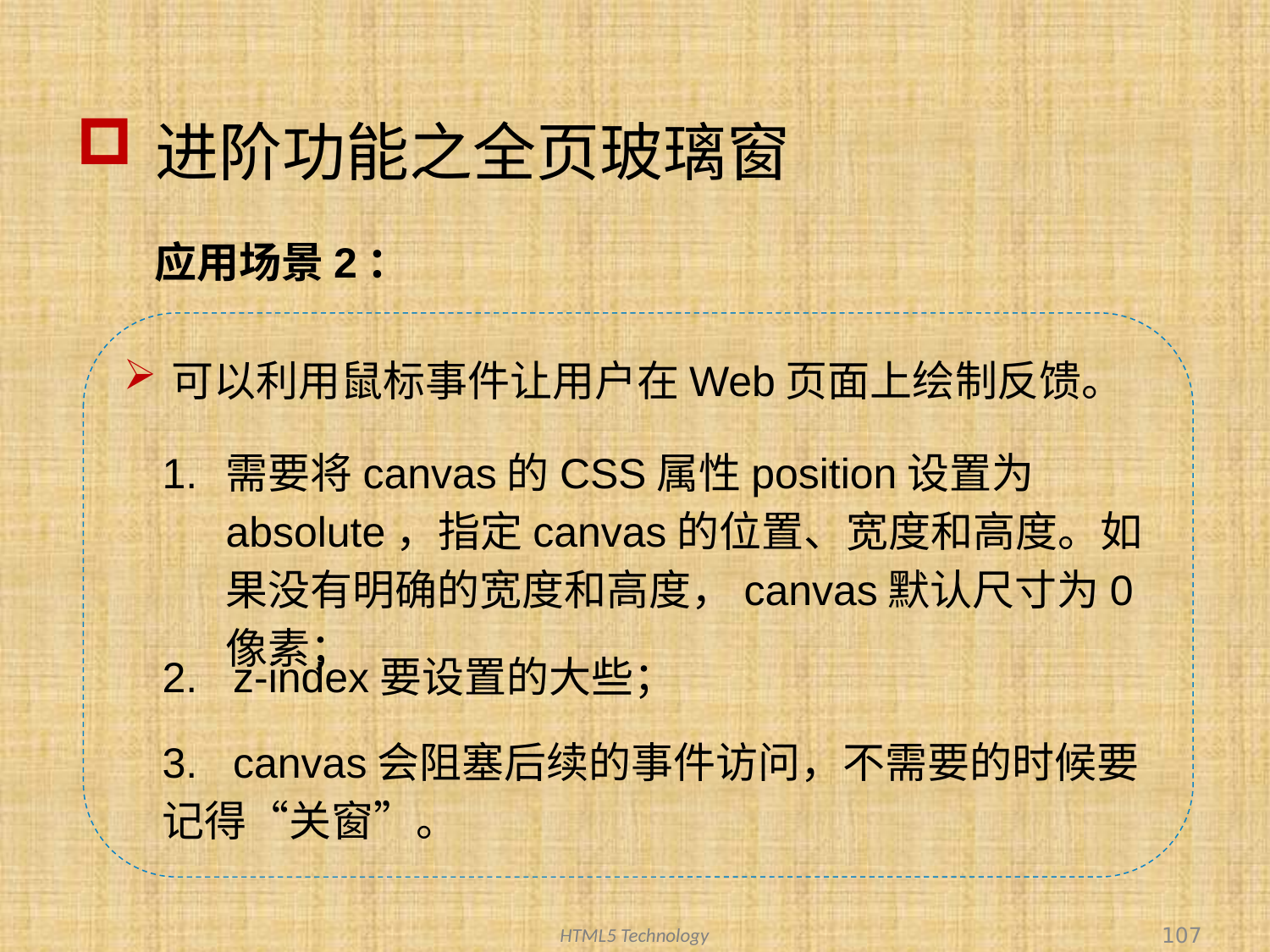

# 进阶功能之全页玻璃窗
应用场景2：
可以利用鼠标事件让用户在Web页面上绘制反馈。
需要将canvas的CSS属性position设置为absolute，指定canvas的位置、宽度和高度。如果没有明确的宽度和高度，canvas默认尺寸为0像素；
2.   z-index要设置的大些；
3.   canvas会阻塞后续的事件访问，不需要的时候要记得“关窗”。
107
HTML5 Technology